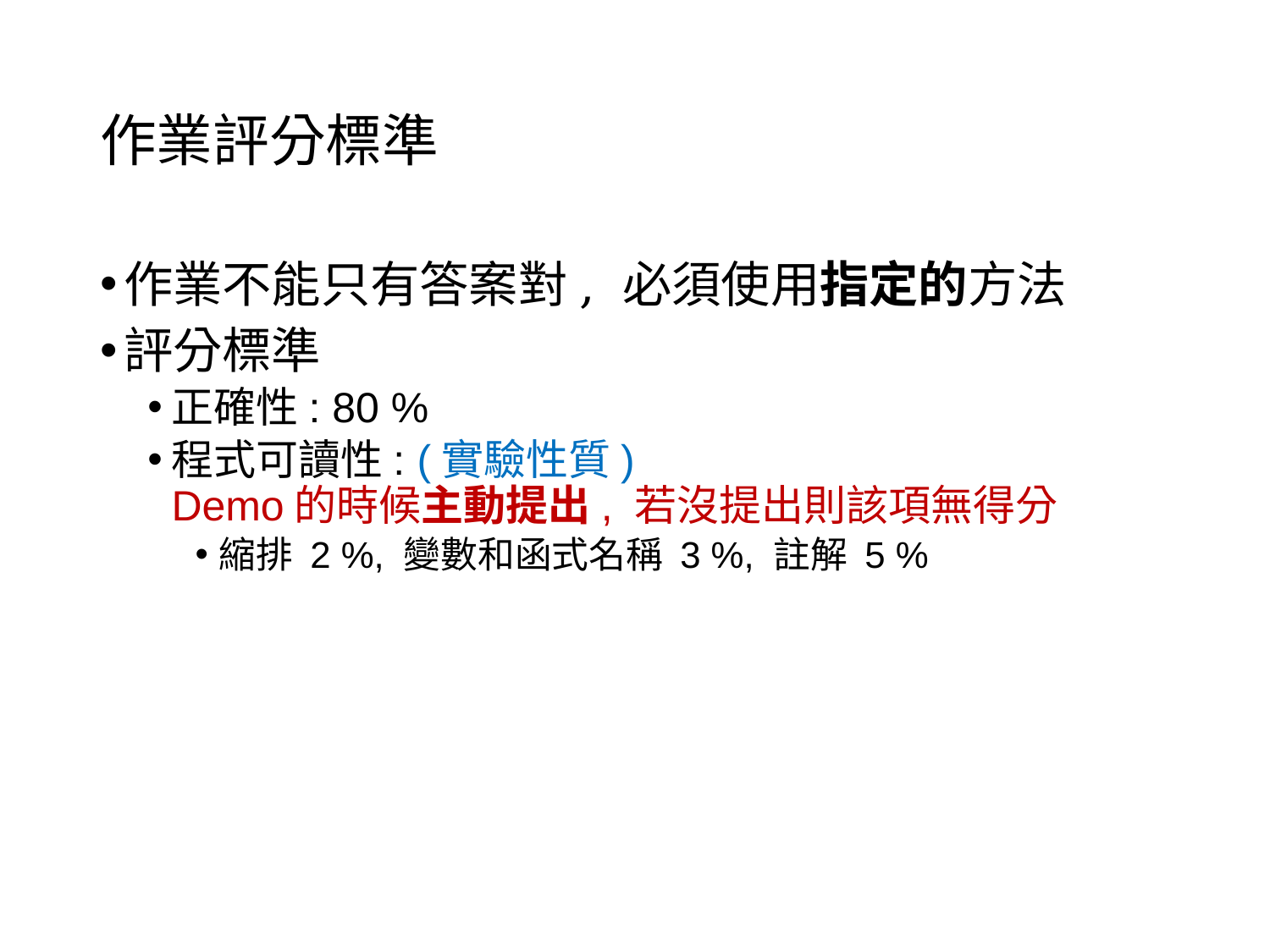

# 作業評分標準
作業不能只有答案對, 必須使用指定的方法
評分標準
正確性: 80 %
程式可讀性: (實驗性質)
Demo的時候主動提出, 若沒提出則該項無得分
縮排 2 %, 變數和函式名稱 3 %, 註解 5 %
遲交
超過上傳期限繳交
遲交的分數上限: 70